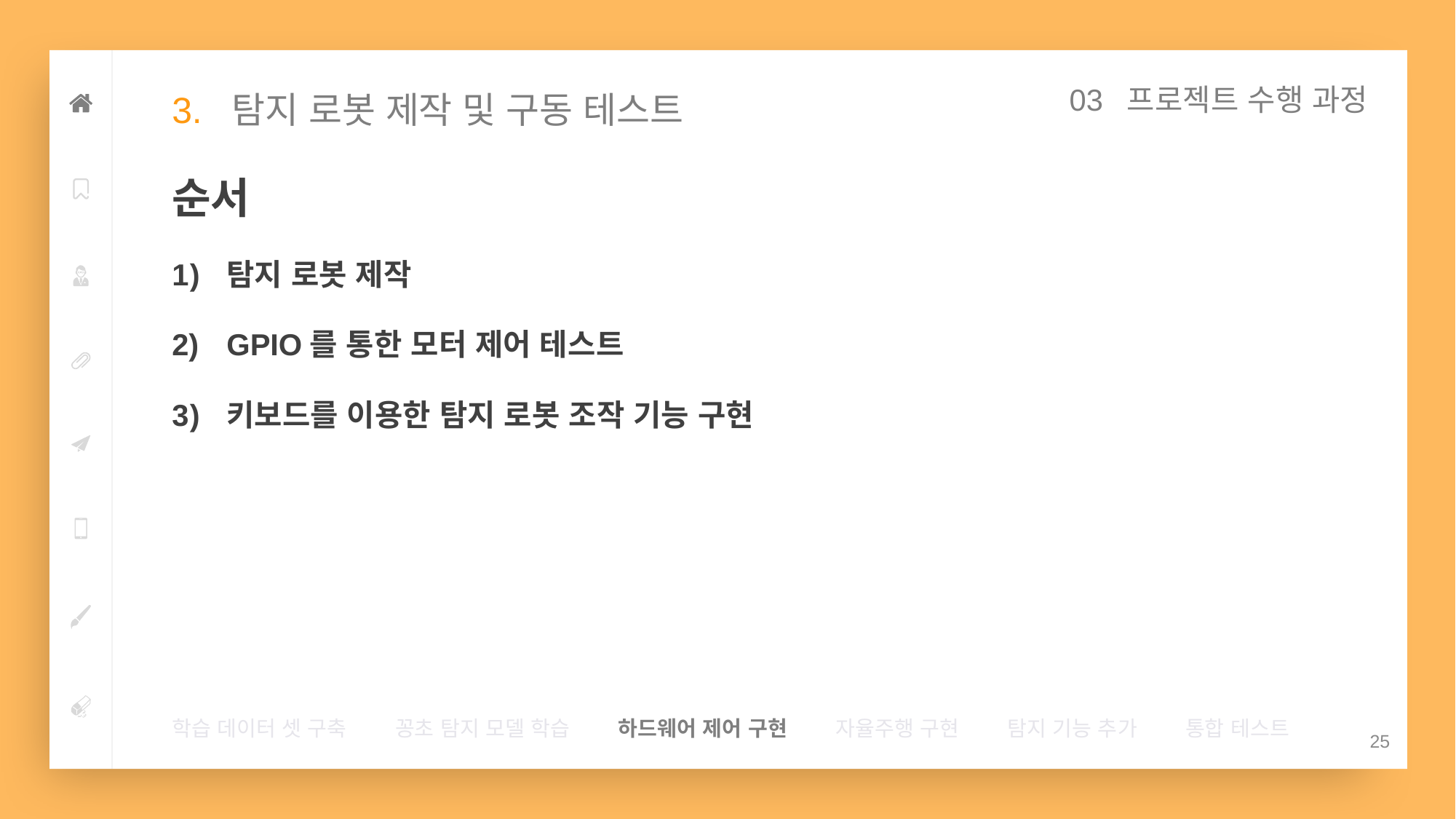

03  프로젝트 수행 과정
# 3.  탐지 로봇 제작 및 구동 테스트
순서
탐지 로봇 제작
GPIO를 통한 모터 제어 테스트
키보드를 이용한 탐지 로봇 조작 기능 구현

학습 데이터 셋 구축        꽁초 탐지 모델 학습        하드웨어 제어 구현        자율주행 구현        탐지 기능 추가        통합 테스트
25